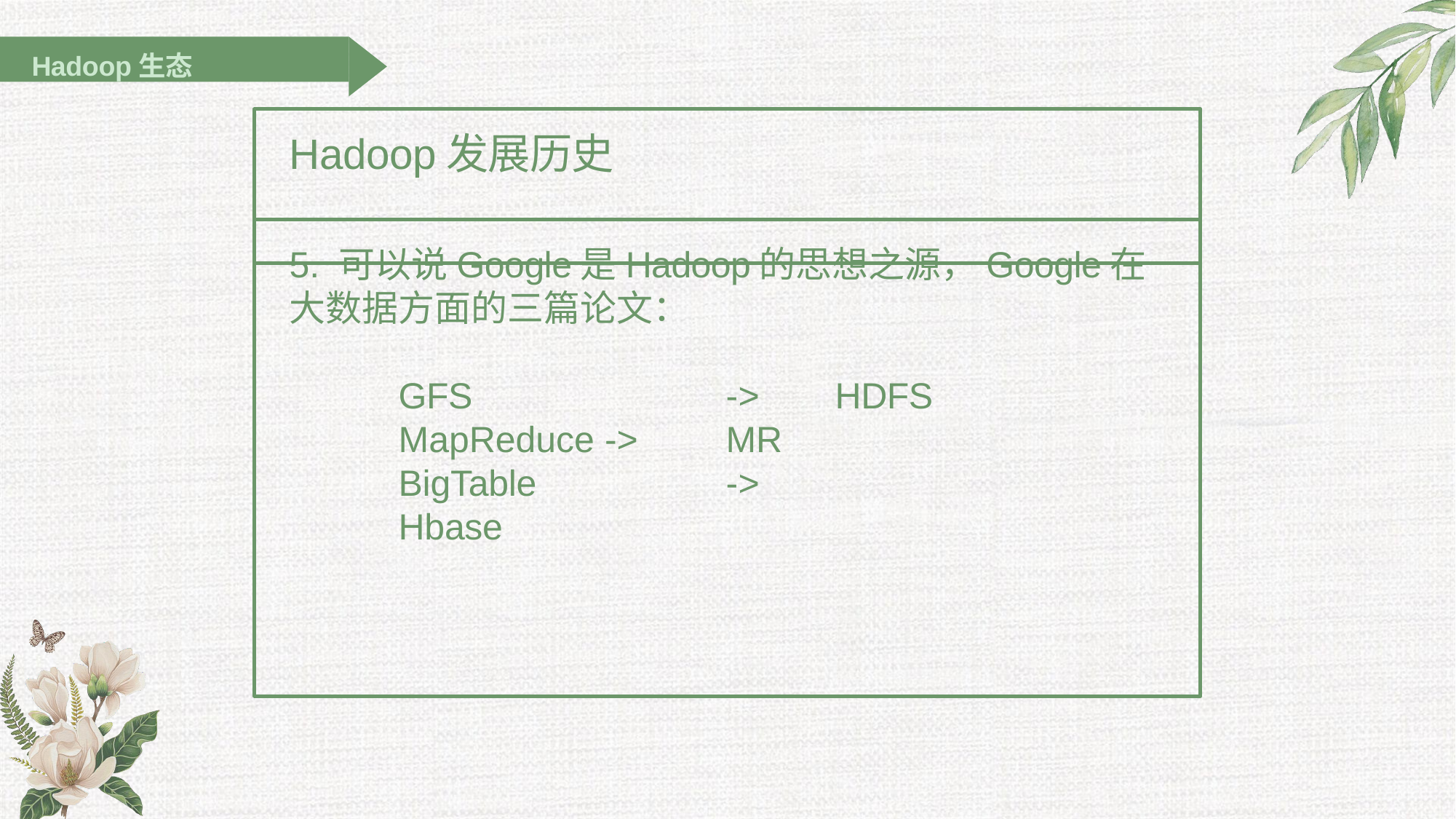

Hadoop生态
# Hadoop发展历史

5. 可以说Google是Hadoop的思想之源，Google在大数据方面的三篇论文：
GFS	->	HDFS
MapReduce ->	MR BigTable	->	Hbase